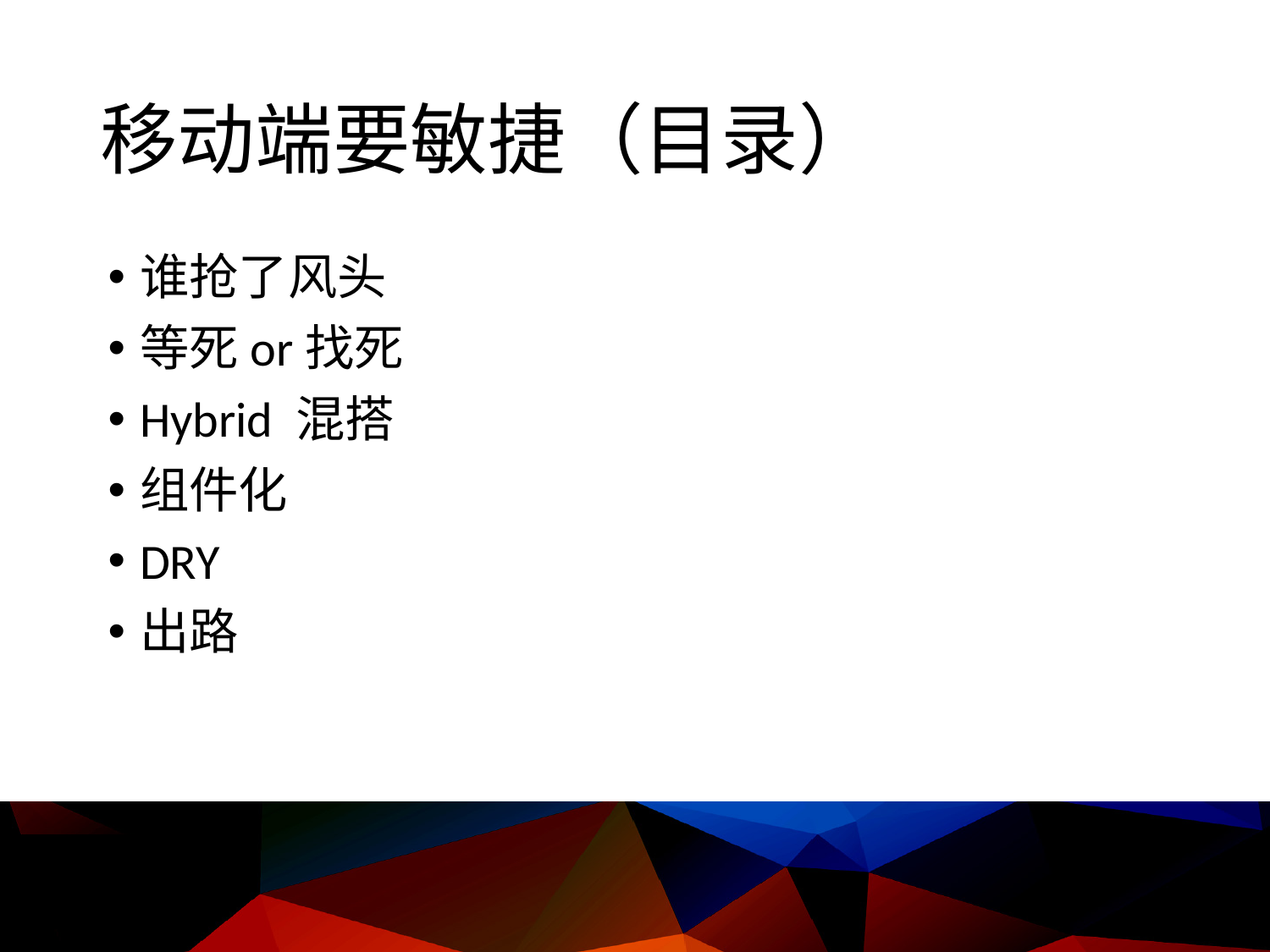

# 移动端要敏捷（目录）

谁抢了风头
等死or找死
Hybrid 混搭
组件化
DRY
出路